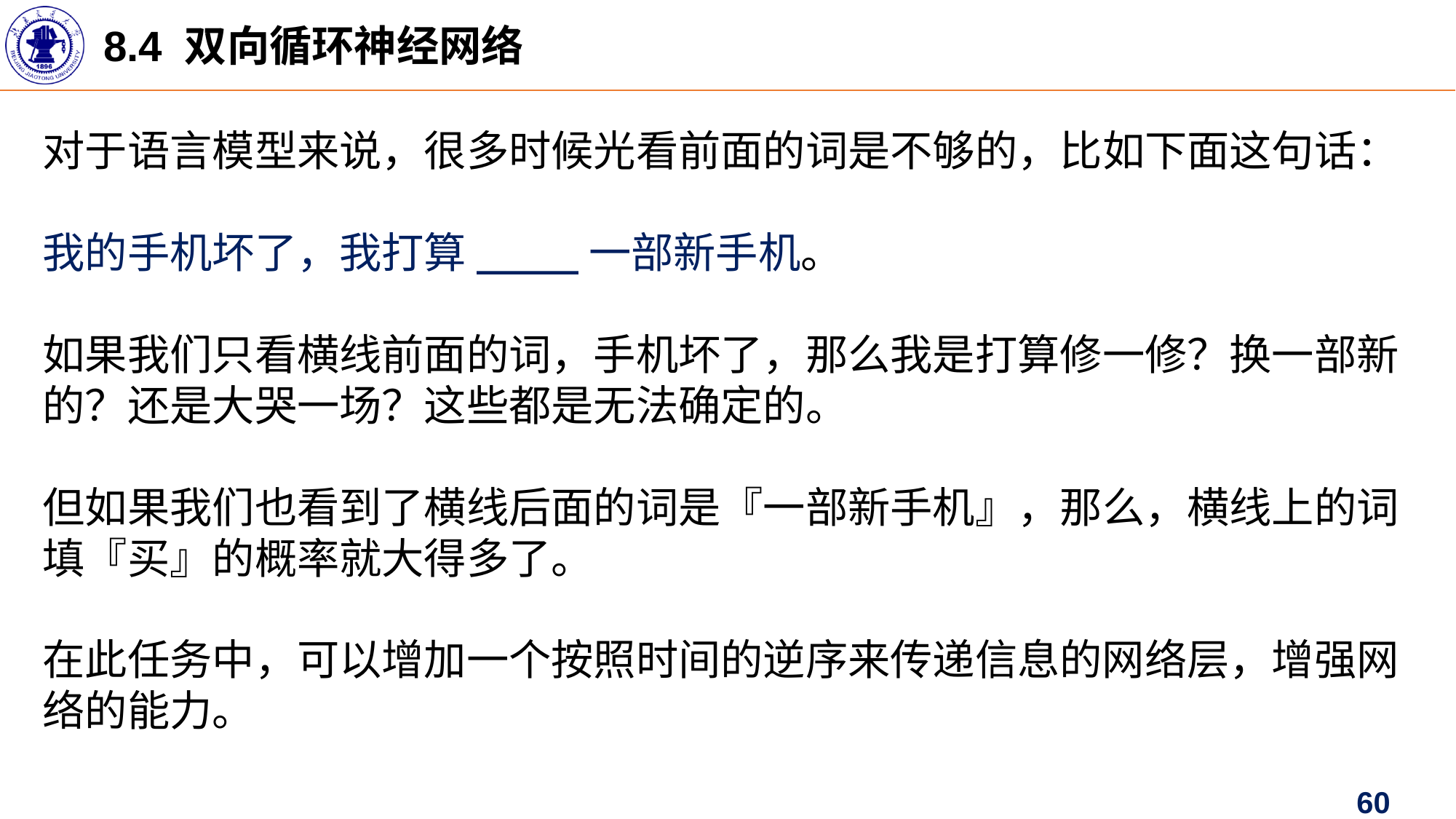

8.4 双向循环神经网络

对于语言模型来说，很多时候光看前面的词是不够的，比如下面这句话：

我的手机坏了，我打算____一部新手机。

如果我们只看横线前面的词，手机坏了，那么我是打算修一修？换一部新的？还是大哭一场？这些都是无法确定的。

但如果我们也看到了横线后面的词是『一部新手机』，那么，横线上的词填『买』的概率就大得多了。

在此任务中，可以增加一个按照时间的逆序来传递信息的网络层，增强网络的能力。